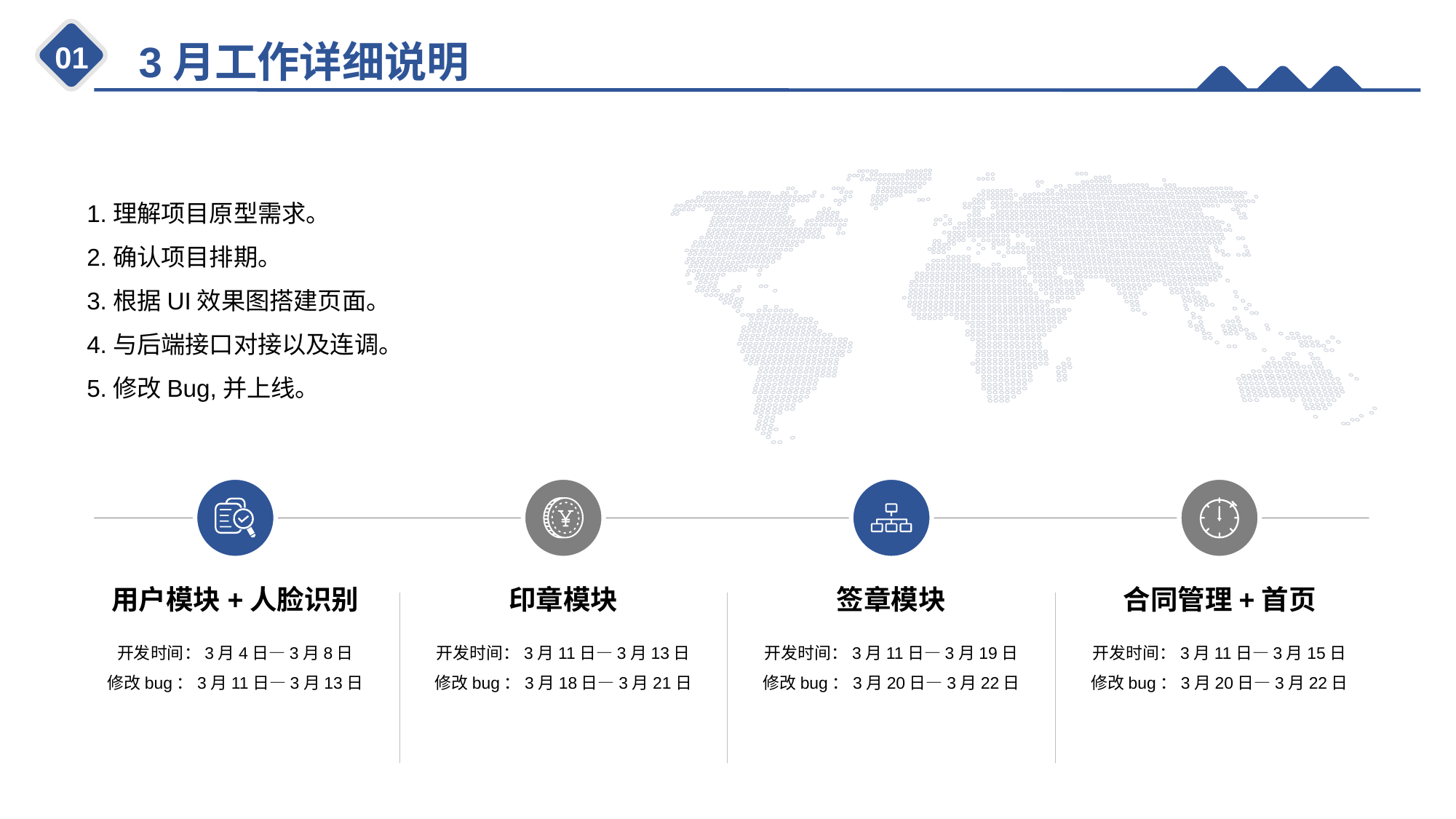

3月工作详细说明

1.理解项目原型需求。
2.确认项目排期。
3.根据UI效果图搭建页面。
4.与后端接口对接以及连调。
5.修改Bug,并上线。

用户模块+人脸识别
开发时间：3月4日—3月8日
修改bug：3月11日—3月13日
印章模块
开发时间：3月11日—3月13日
修改bug：3月18日—3月21日
签章模块
开发时间：3月11日—3月19日
修改bug：3月20日—3月22日
合同管理+首页
开发时间：3月11日—3月15日
修改bug：3月20日—3月22日